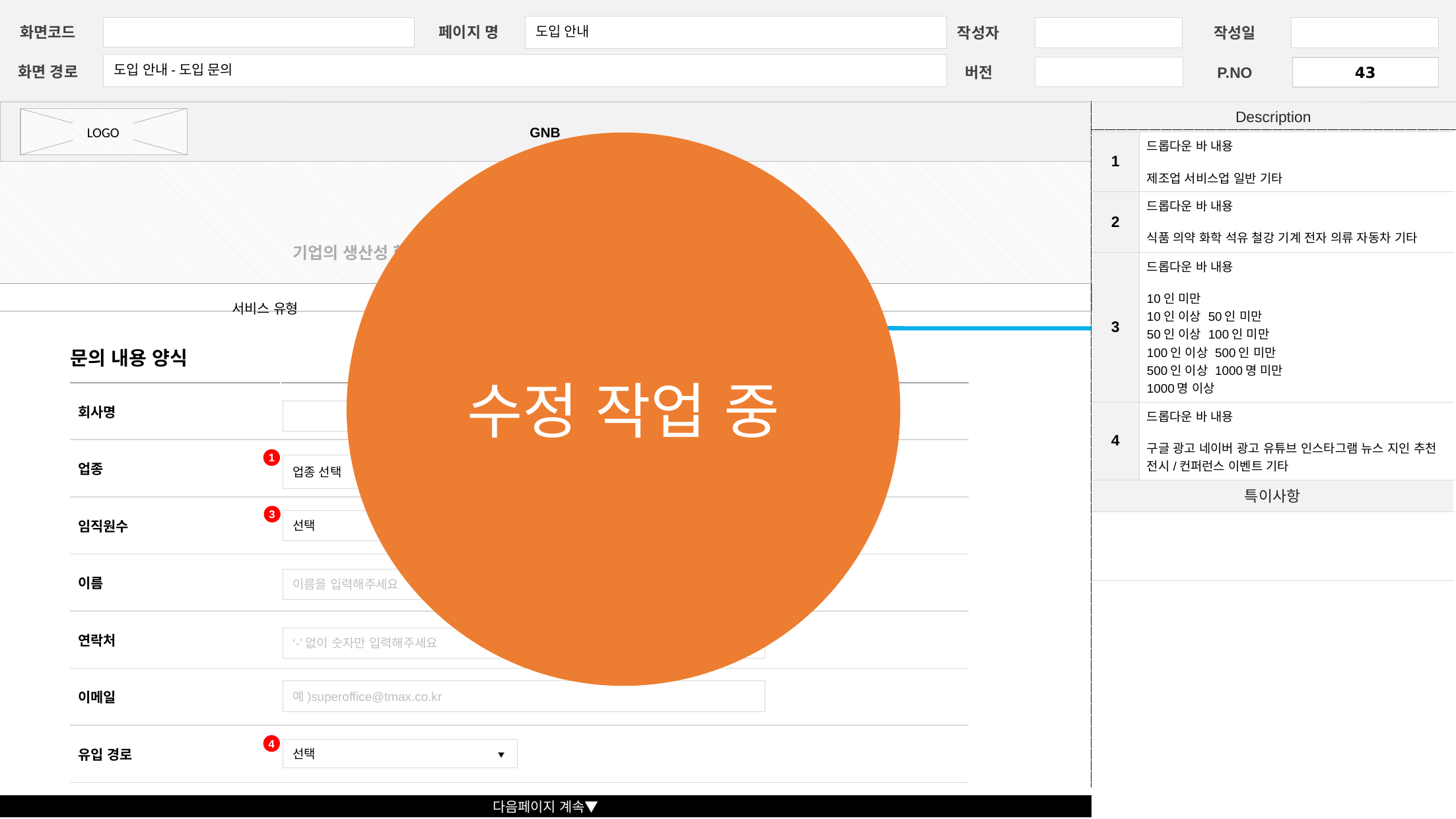

도입 안내

페이지 명
화면코드
작성자
작성일
도입 안내-도입 문의

43
화면 경로
버전
P.NO
Description
| 1 | 드롭다운 바 내용 제조업 서비스업 일반 기타 |
| --- | --- |
| 2 | 드롭다운 바 내용 식품 의약 화학 석유 철강 기계 전자 의류 자동차 기타 |
| 3 | 드롭다운 바 내용 10인 미만 10인 이상 50인 미만 50인 이상 100인 미만 100인 이상 500인 미만 500인 이상 1000명 미만 1000명 이상 |
| 4 | 드롭다운 바 내용 구글 광고 네이버 광고 유튜브 인스타그램 뉴스 지인 추천 전시/컨퍼런스 이벤트 기타 |
| 특이사항 |  |
|  |  |
수정 작업 중

도입 안내

기업의 생산성 혁신을 이끄는 티맥스오피스 솔루션을 도입해보세요!

서비스 유형
도입 문의
문의 내용 양식
| 회사명 |  |
| --- | --- |
| 업종 |  |
| 임직원수 |  |
| 이름 |  |
| 연락처 |  |
| 이메일 |  |
| 유입 경로 |  |

1
2
업종 선택
업종 선택

3
선택

이름을 입력해주세요
‘-’없이 숫자만 입력해주세요
예)superoffice@tmax.co.kr
4
선택

다음페이지 계속▼